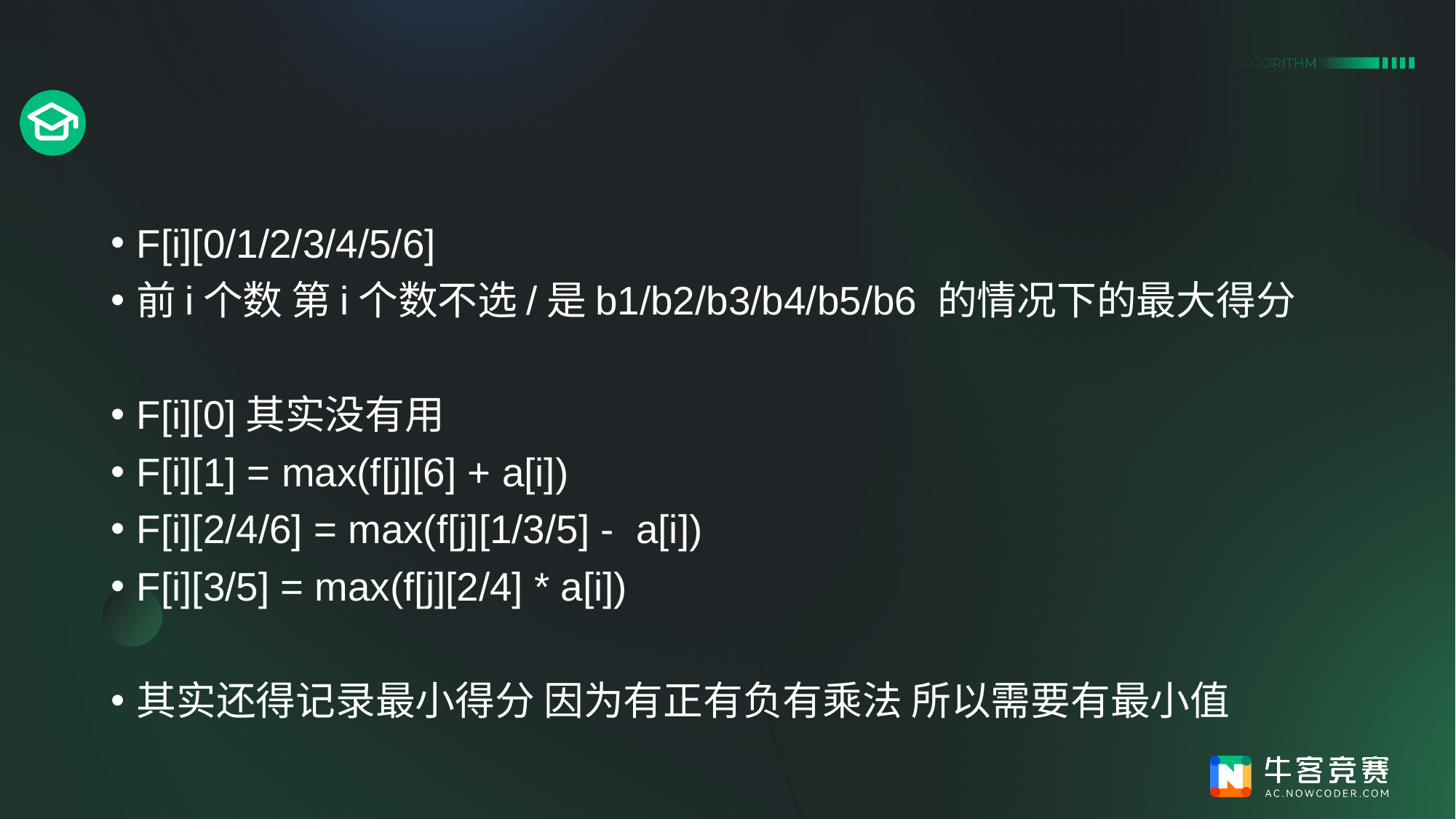

#
F[i][0/1/2/3/4/5/6]
前i个数 第i个数不选/是b1/b2/b3/b4/b5/b6 的情况下的最大得分

F[i][0]其实没有用
F[i][1] = max(f[j][6] + a[i])
F[i][2/4/6] = max(f[j][1/3/5] -  a[i])
F[i][3/5] = max(f[j][2/4] * a[i])

其实还得记录最小得分 因为有正有负有乘法 所以需要有最小值